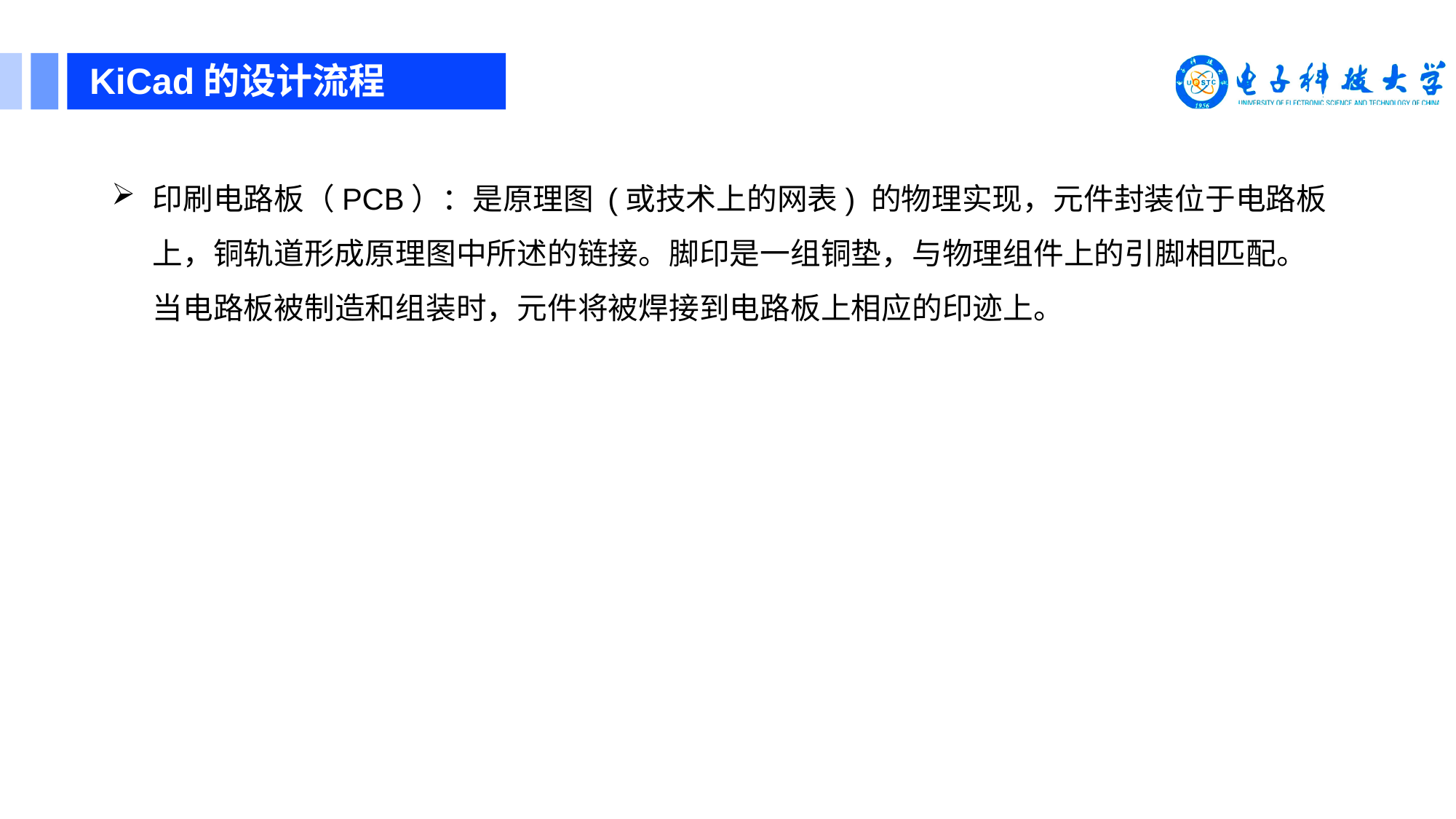

KiCad的设计流程

印刷电路板（PCB）：是原理图 (或技术上的网表) 的物理实现，元件封装位于电路板上，铜轨道形成原理图中所述的链接。脚印是一组铜垫，与物理组件上的引脚相匹配。当电路板被制造和组装时，元件将被焊接到电路板上相应的印迹上。